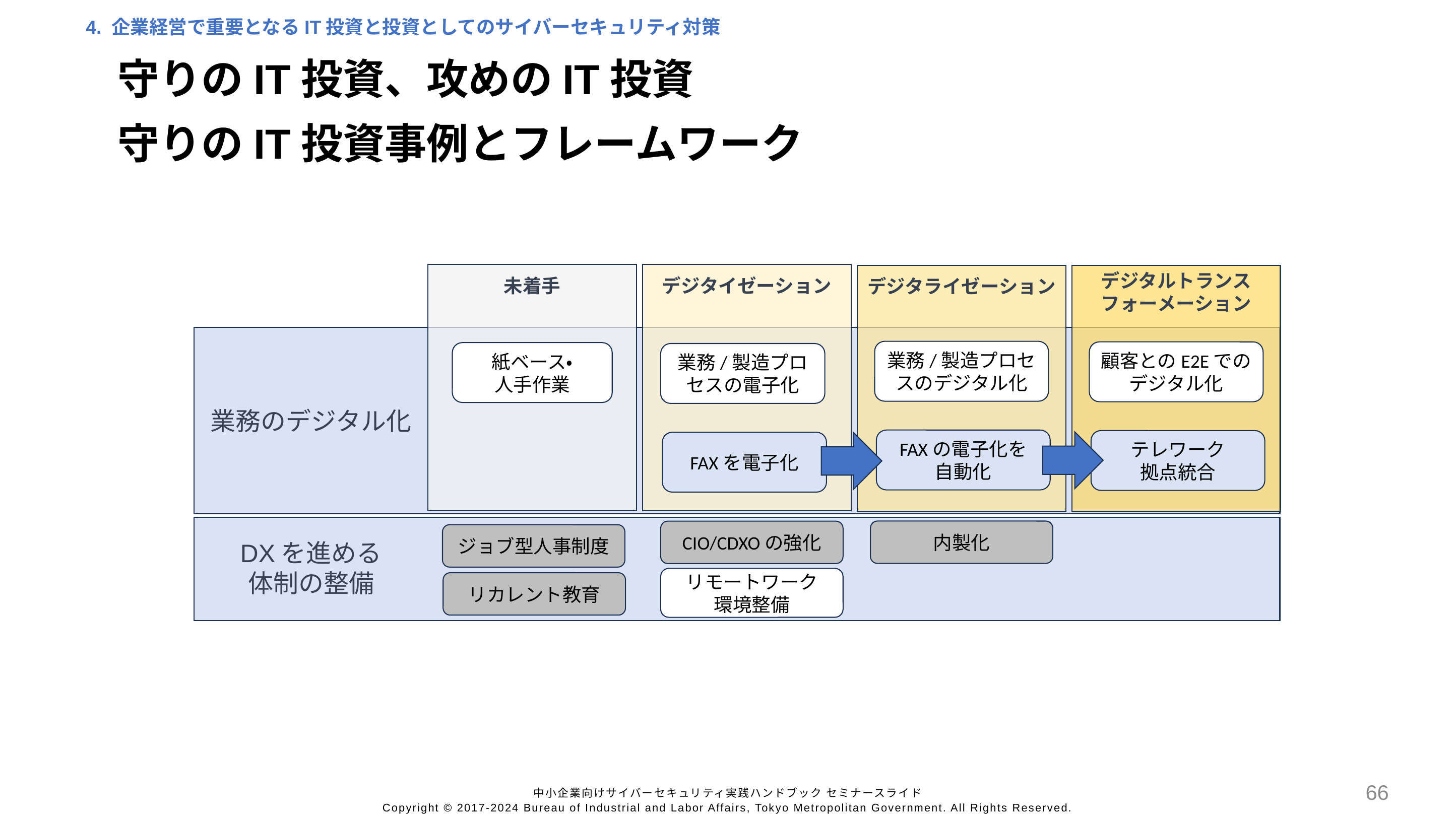

4. 企業経営で重要となるIT投資と投資としてのサイバーセキュリティ対策
守りのIT投資、攻めのIT投資
守りのIT投資事例とフレームワーク

デジタルトランスフォーメーション

未着手
デジタイゼーション
デジタライゼーション

業務/製造プロセスのデジタル化
顧客とのE2Eでの
デジタル化
紙ベース・
人手作業
業務/製造プロセスの電子化
業務のデジタル化

FAXの電子化を
自動化
テレワーク
拠点統合

FAXを電子化

内製化
CIO/CDXOの強化
ジョブ型人事制度
DXを進める
体制の整備
リモートワーク
環境整備
リカレント教育
66